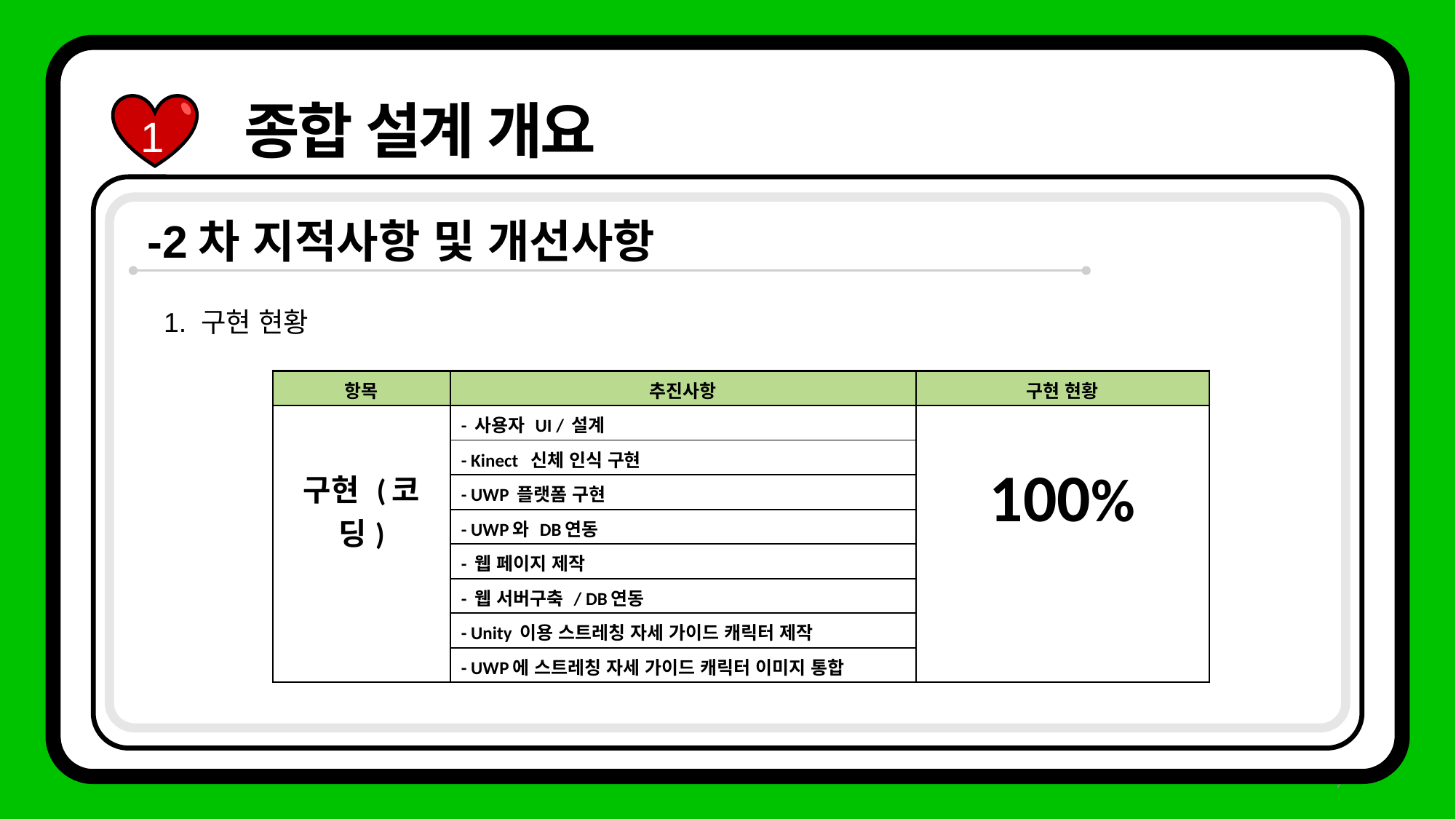

종합 설계 개요

1

-2차 지적사항 및 개선사항
1. 구현 현황
| 항목 | 추진사항 | 구현 현황 |
| --- | --- | --- |
| 구현 (코딩) | - 사용자 UI / 설계 | 100% |
|  | - Kinect 신체 인식 구현 |  |
|  | - UWP 플랫폼 구현 |  |
|  | - UWP와 DB연동 |  |
|  | - 웹 페이지 제작 |  |
|  | - 웹 서버구축 / DB연동 |  |
|  | - Unity 이용 스트레칭 자세 가이드 캐릭터 제작 |  |
|  | - UWP에 스트레칭 자세 가이드 캐릭터 이미지 통합 |  |

7